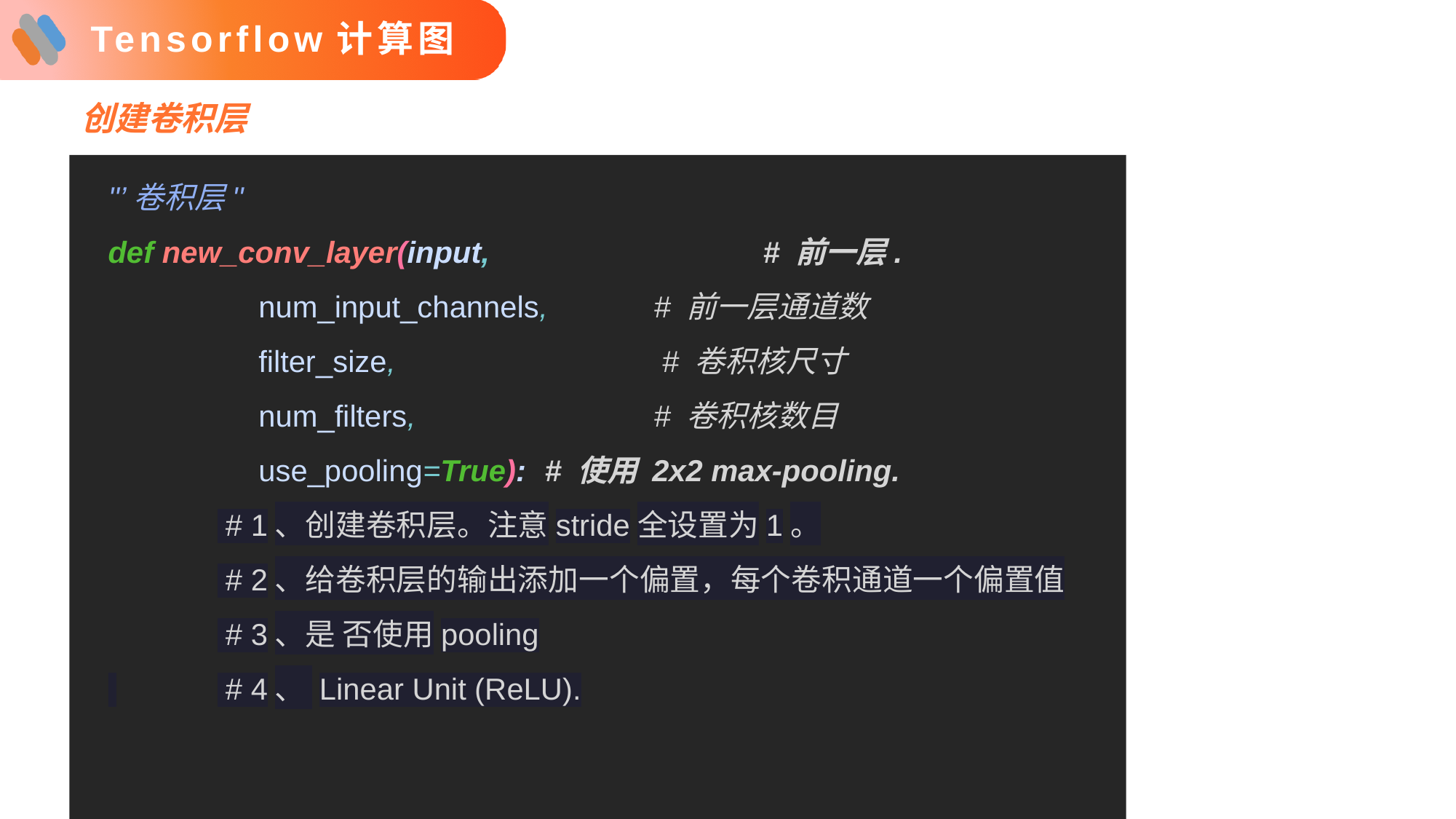

# Tensorflow计算图
创建卷积层
''’卷积层''
def new_conv_layer(input,             		# 前一层.
                  num_input_channels, 	# 前一层通道数
                  filter_size,       		 # 卷积核尺寸
                  num_filters,       		# 卷积核数目
                  use_pooling=True):  	# 使用 2x2 max-pooling.
	 # 1、创建卷积层。注意stride全设置为1。
	 # 2、给卷积层的输出添加一个偏置，每个卷积通道一个偏置值
	 # 3、是 否使用pooling
 	 # 4、 Linear Unit (ReLU).